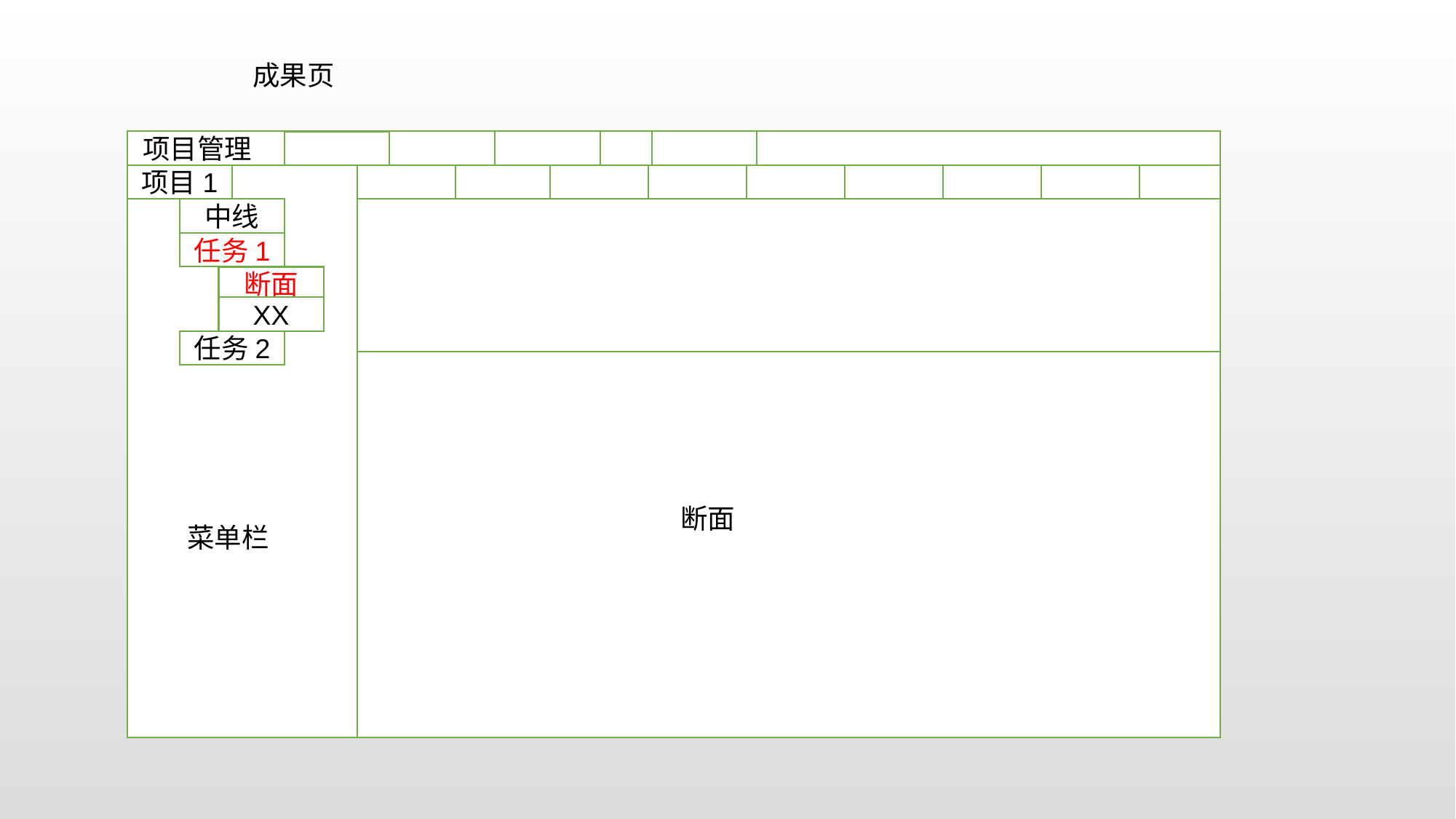

成果页
项目管理

项目1

中线
任务1
断面
XX
任务2

断面
菜单栏